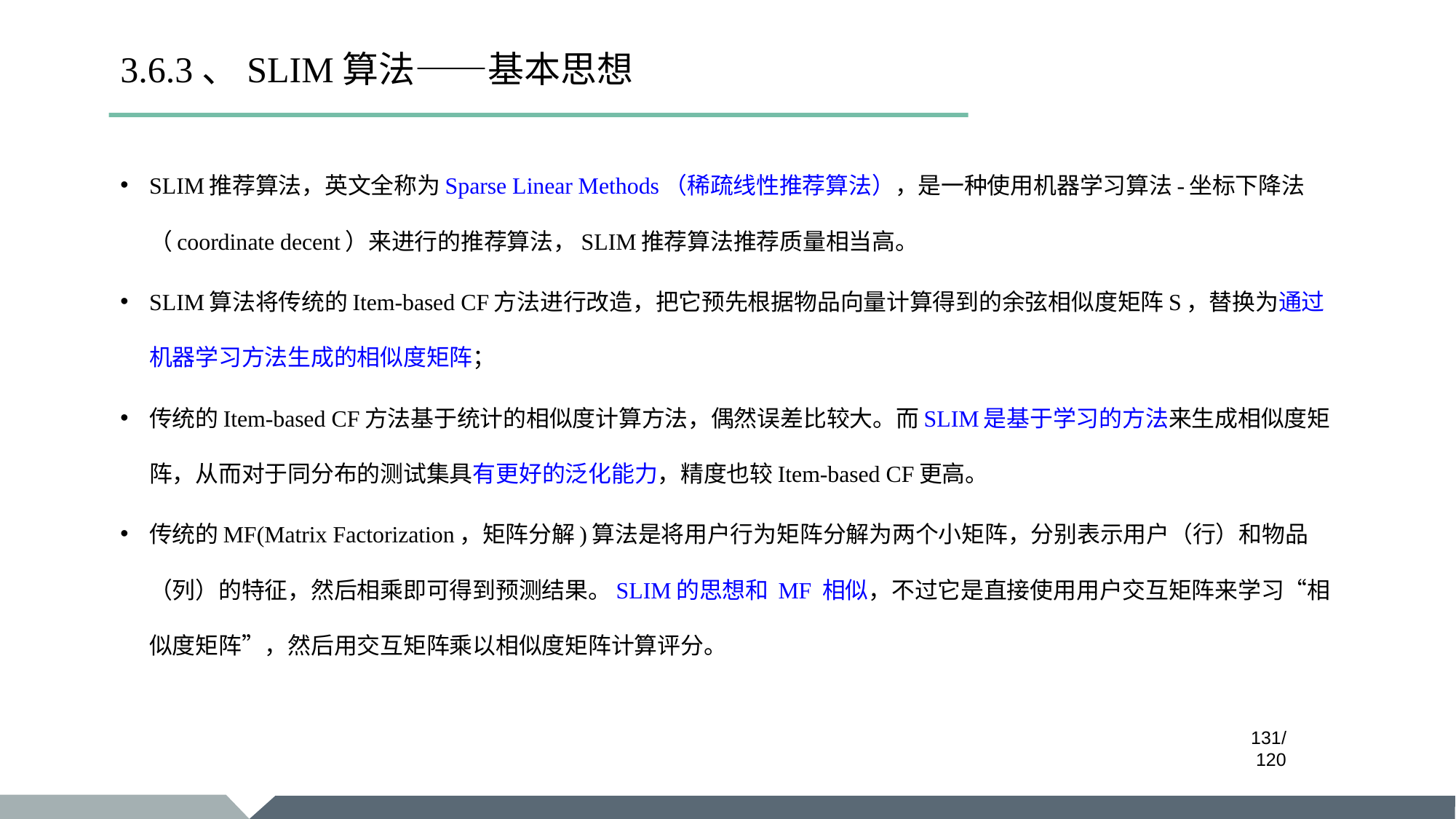

# 3.6.3、SLIM算法——基本思想
SLIM推荐算法，英文全称为Sparse Linear Methods（稀疏线性推荐算法），是一种使用机器学习算法-坐标下降法（coordinate decent）来进行的推荐算法，SLIM推荐算法推荐质量相当高。
SLIM算法将传统的Item-based CF方法进行改造，把它预先根据物品向量计算得到的余弦相似度矩阵S，替换为通过机器学习方法生成的相似度矩阵；
传统的Item-based CF方法基于统计的相似度计算方法，偶然误差比较大。而SLIM是基于学习的方法来生成相似度矩阵，从而对于同分布的测试集具有更好的泛化能力，精度也较Item-based CF更高。
传统的MF(Matrix Factorization，矩阵分解)算法是将用户行为矩阵分解为两个小矩阵，分别表示用户（行）和物品（列）的特征，然后相乘即可得到预测结果。SLIM的思想和 MF 相似，不过它是直接使用用户交互矩阵来学习“相似度矩阵”，然后用交互矩阵乘以相似度矩阵计算评分。

131/120